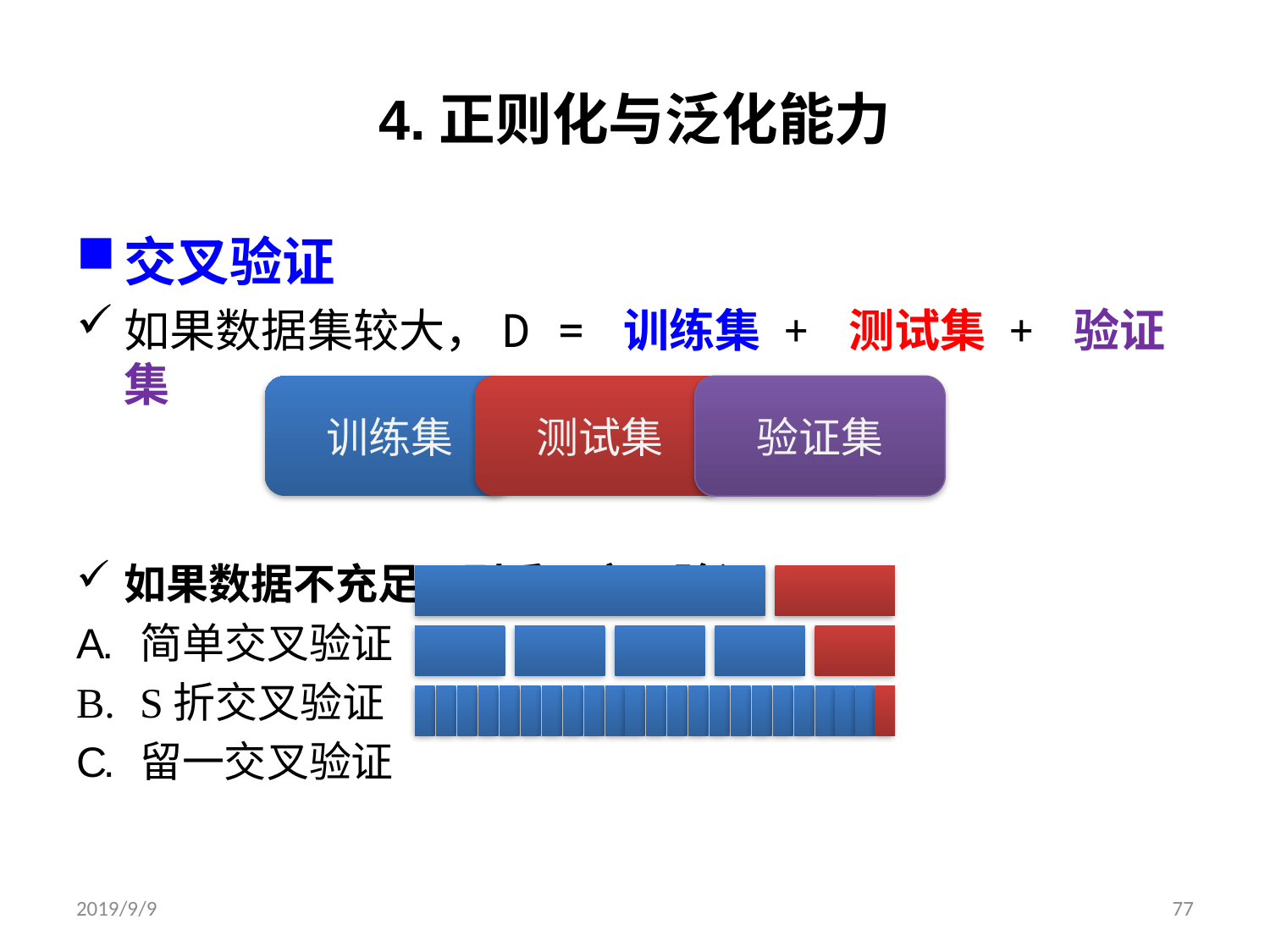

# 4.正则化与泛化能力
交叉验证
如果数据集较大，D = 训练集 + 测试集 + 验证集

如果数据不充足，则采用交叉验证
简单交叉验证
S折交叉验证
留一交叉验证

训练集
测试集
验证集

2019/9/9
77